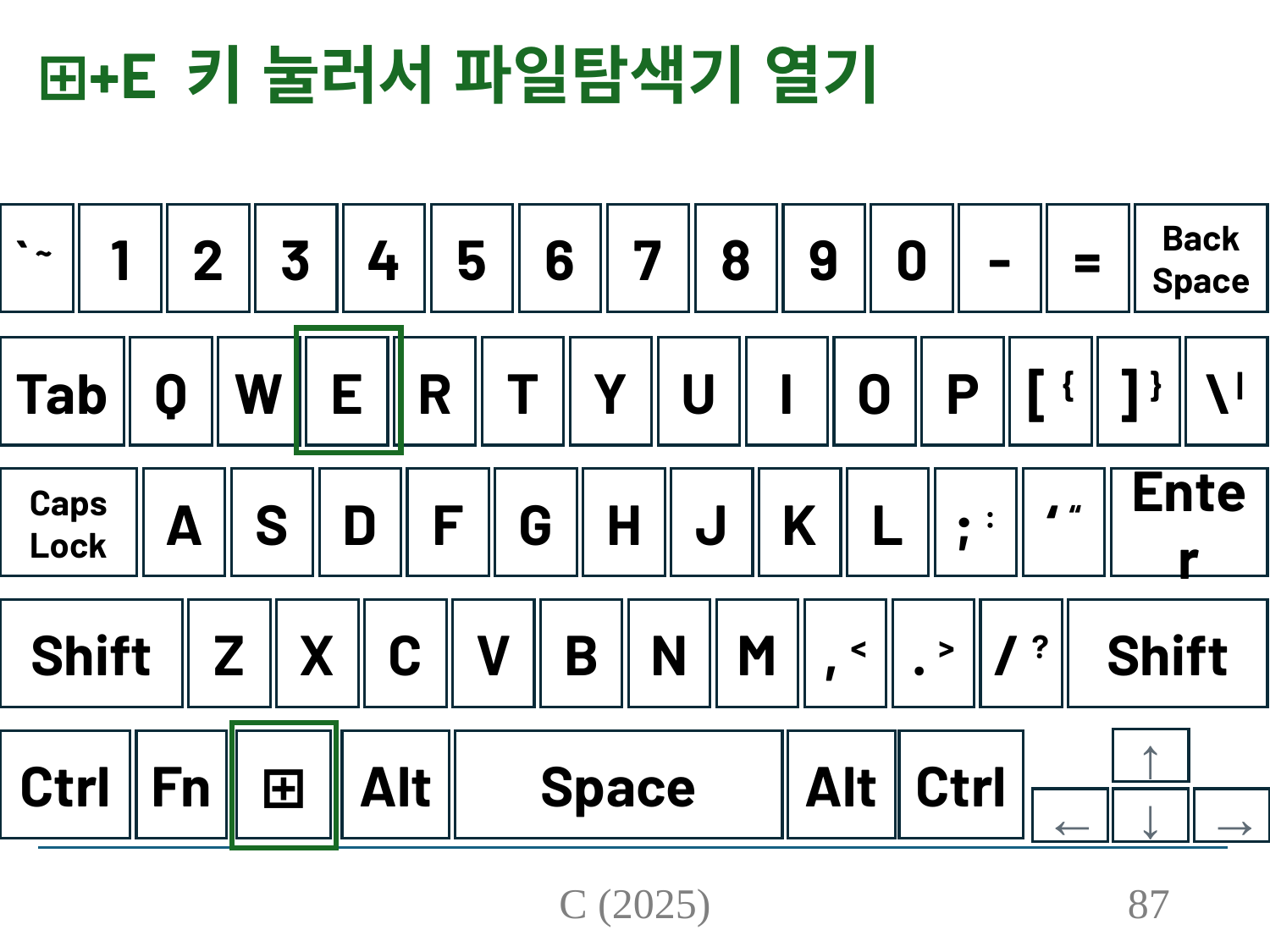

⊞+E 키 눌러서 파일탐색기 열기
` ~
1
2
3
4
5
6
7
8
9
0
-
=
Back Space

Tab
Q
W
E
R
T
Y
U
I
O
P
[ {
] }
\ |
Caps Lock
A
S
D
F
G
H
J
K
L
; :
‘ “
Enter
Shift
Z
X
C
V
B
N
M
, <
. >
/ ?
Shift

↑
↓
←
→
Ctrl
Fn
⊞
Alt
Space
Alt
Ctrl
C (2025)
87